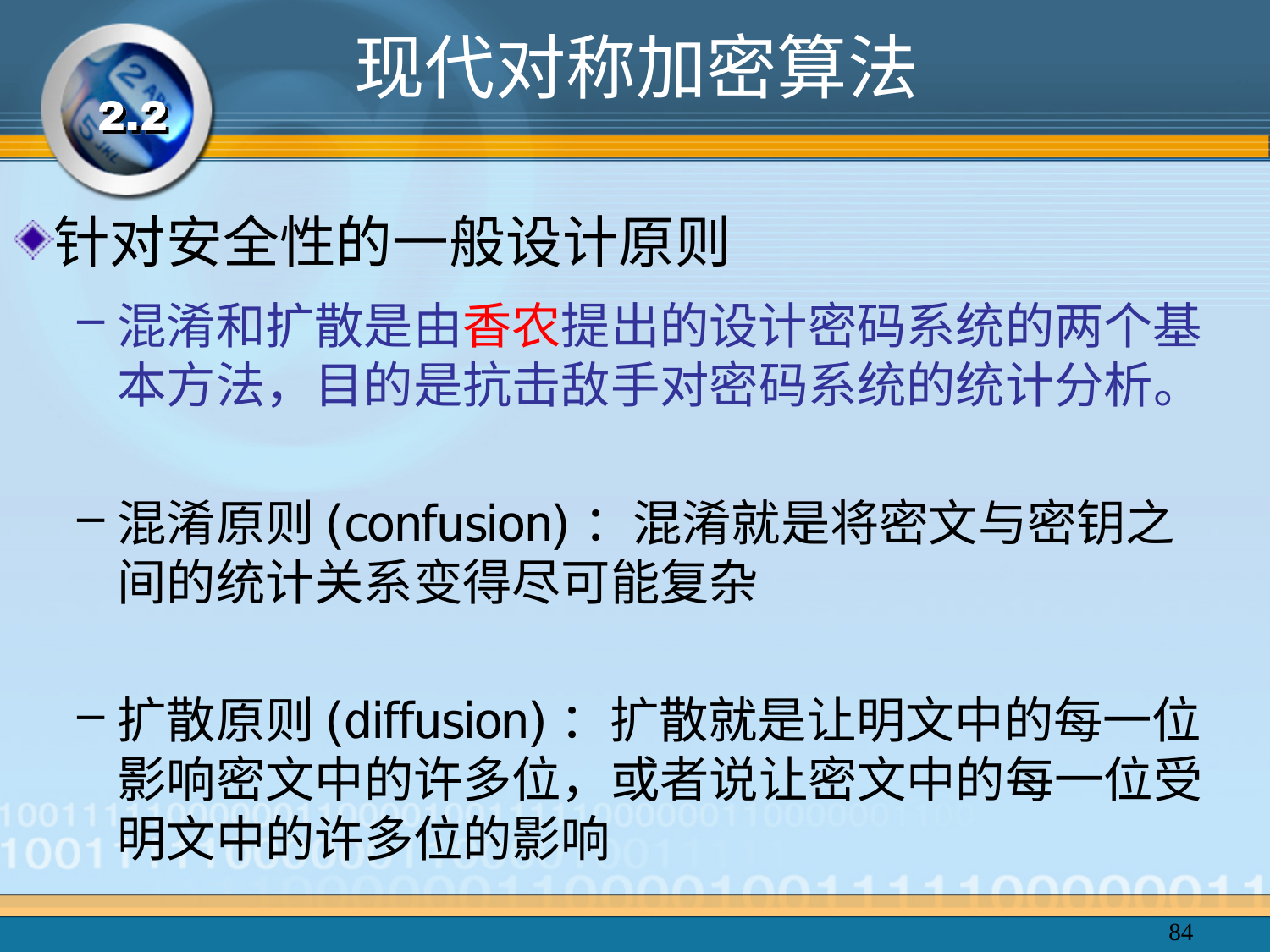

# 现代对称加密算法
2.2
针对安全性的一般设计原则
混淆和扩散是由香农提出的设计密码系统的两个基本方法，目的是抗击敌手对密码系统的统计分析。

混淆原则(confusion)：混淆就是将密文与密钥之间的统计关系变得尽可能复杂

扩散原则(diffusion)：扩散就是让明文中的每一位影响密文中的许多位，或者说让密文中的每一位受明文中的许多位的影响

84